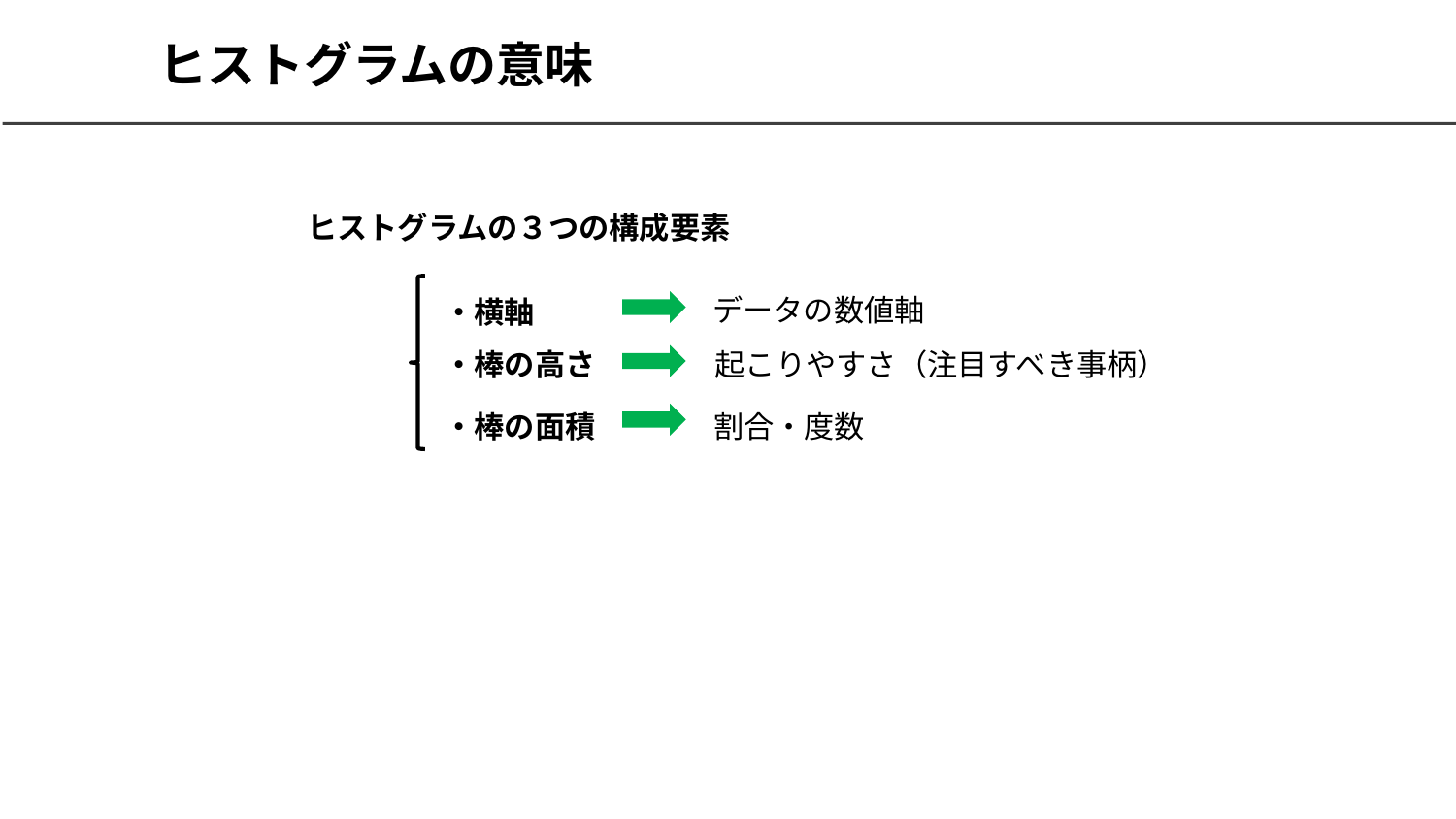

# ヒストグラムの意味
ヒストグラムの３つの構成要素

データの数値軸
・横軸

起こりやすさ（注目すべき事柄）
・棒の高さ

・棒の面積
割合・度数